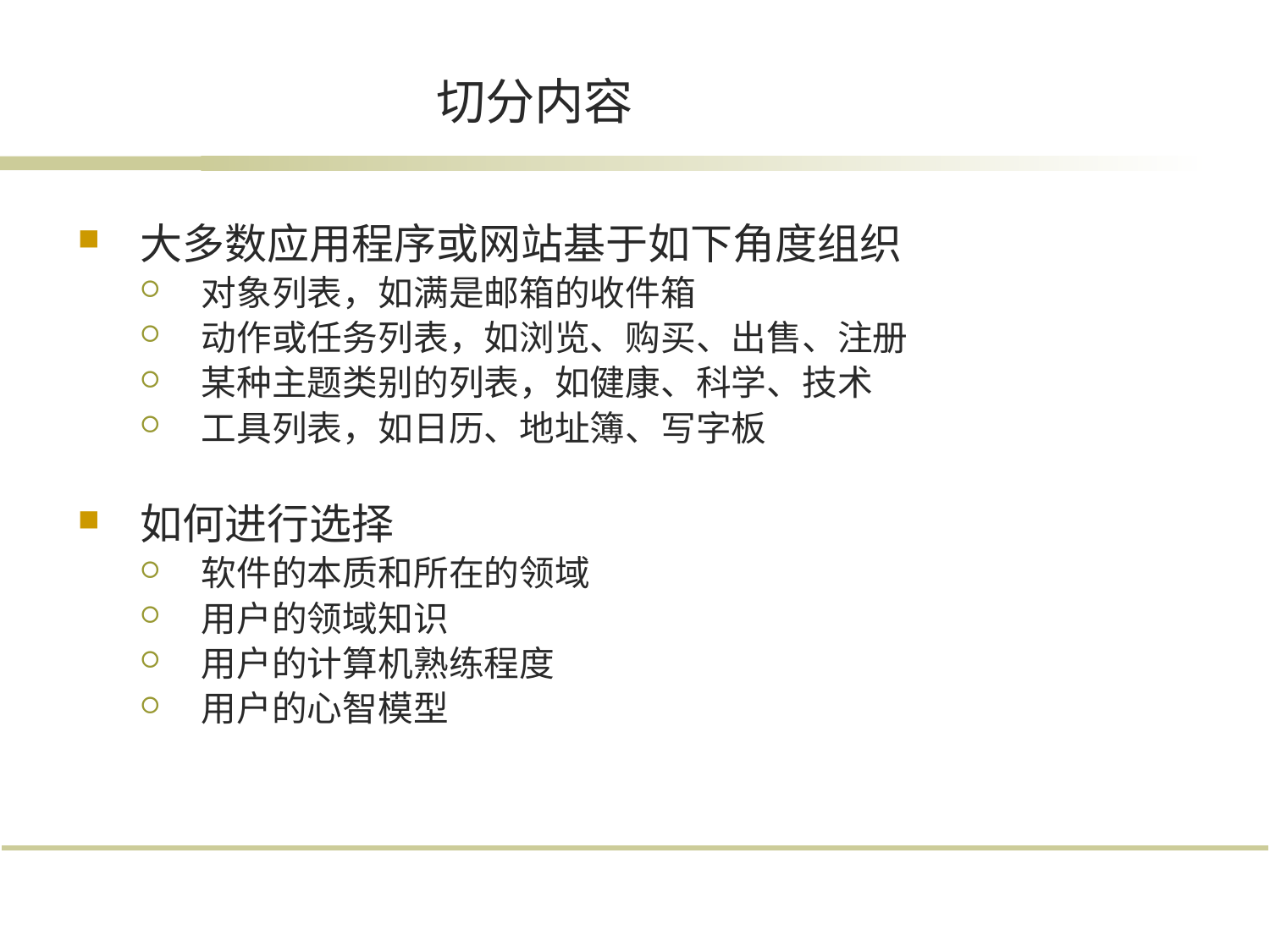

# 切分内容
大多数应用程序或网站基于如下角度组织
对象列表，如满是邮箱的收件箱
动作或任务列表，如浏览、购买、出售、注册
某种主题类别的列表，如健康、科学、技术
工具列表，如日历、地址簿、写字板

如何进行选择
软件的本质和所在的领域
用户的领域知识
用户的计算机熟练程度
用户的心智模型